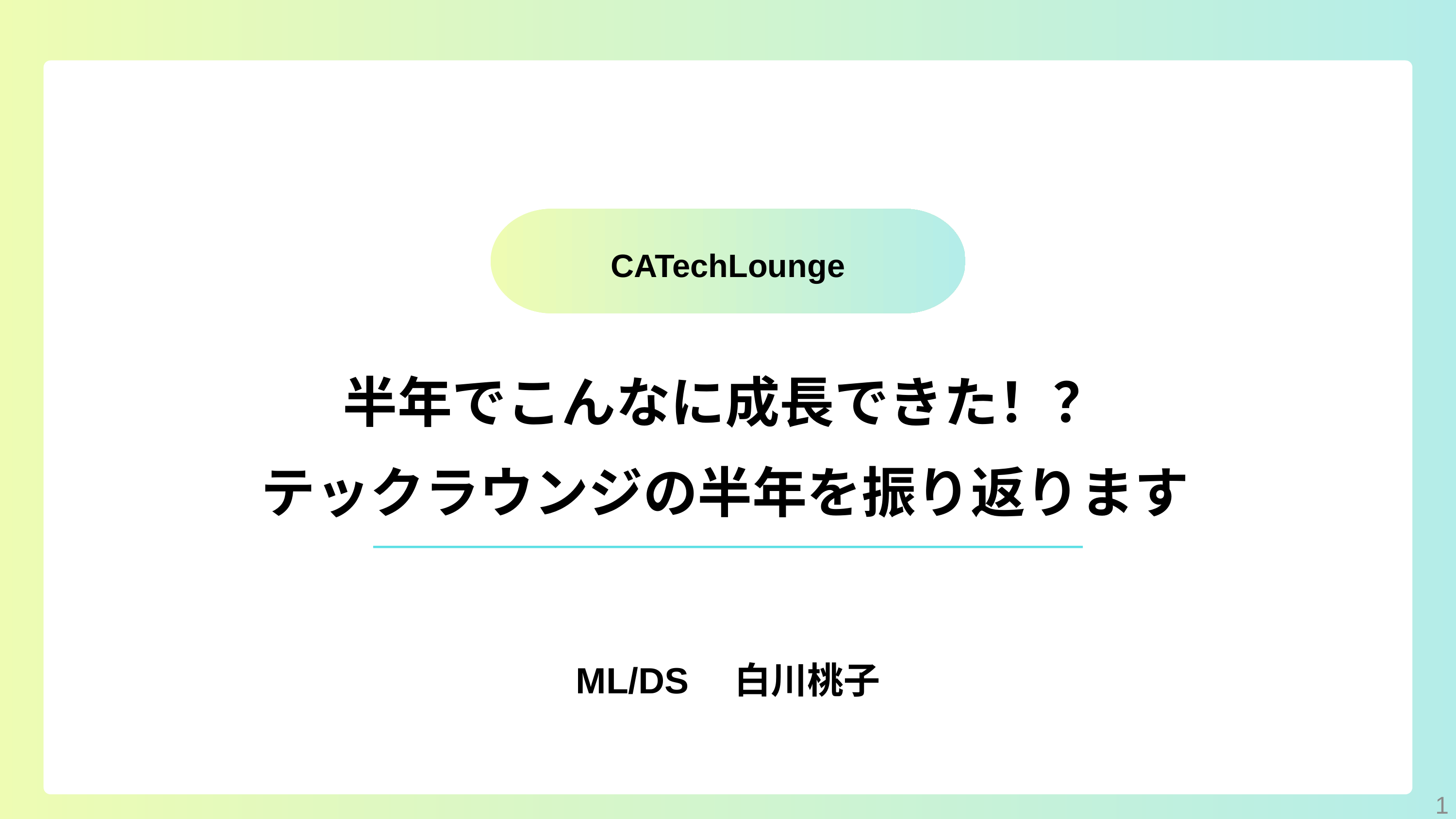

CATechLounge
半年でこんなに成長できた！？
テックラウンジの半年を振り返ります

ML/DS　白川桃子
1